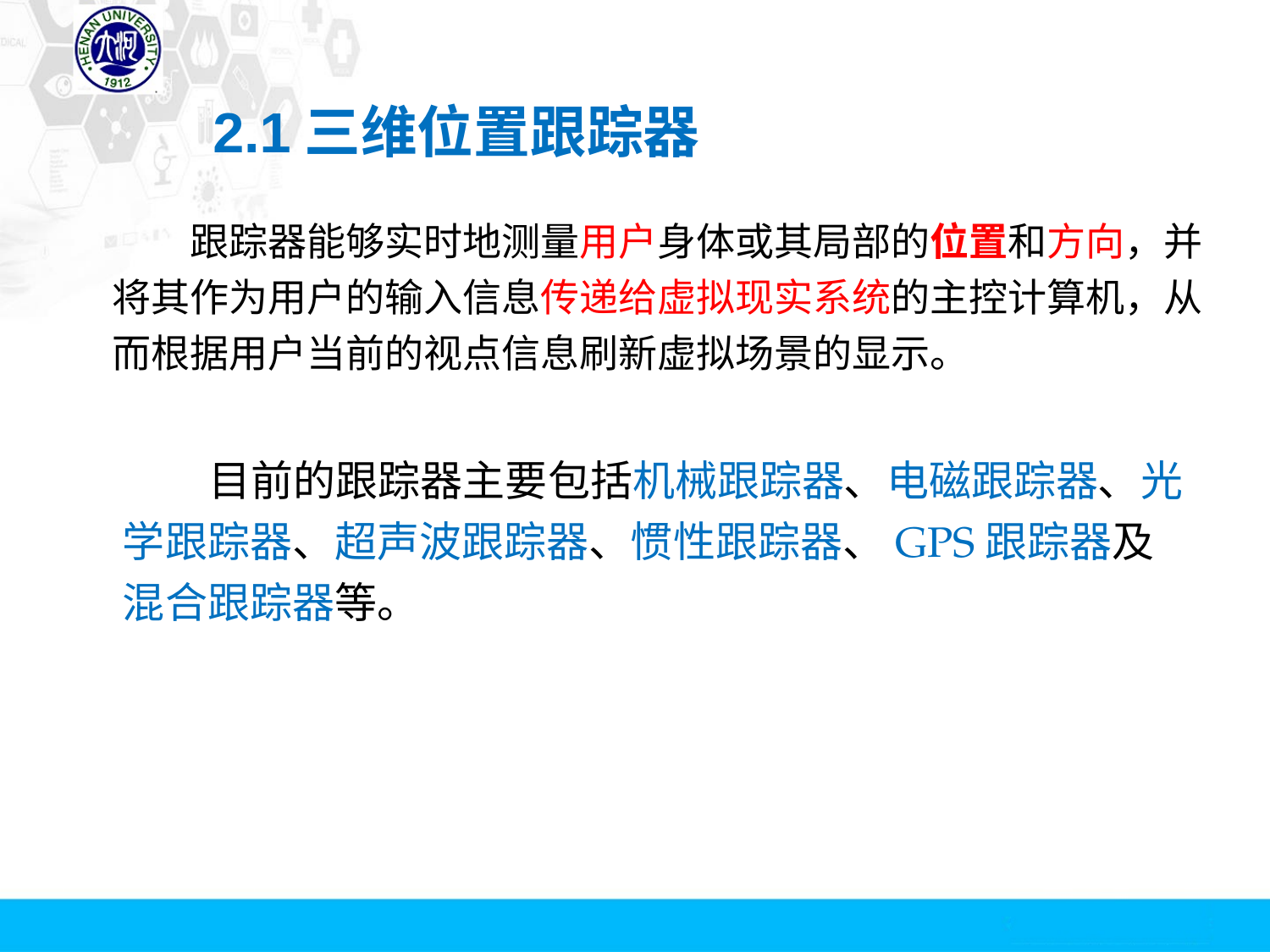

# 2.1三维位置跟踪器
        跟踪器能够实时地测量用户身体或其局部的位置和方向，并将其作为用户的输入信息传递给虚拟现实系统的主控计算机，从而根据用户当前的视点信息刷新虚拟场景的显示。

        目前的跟踪器主要包括机械跟踪器、电磁跟踪器、光学跟踪器、超声波跟踪器、惯性跟踪器、GPS跟踪器及混合跟踪器等。